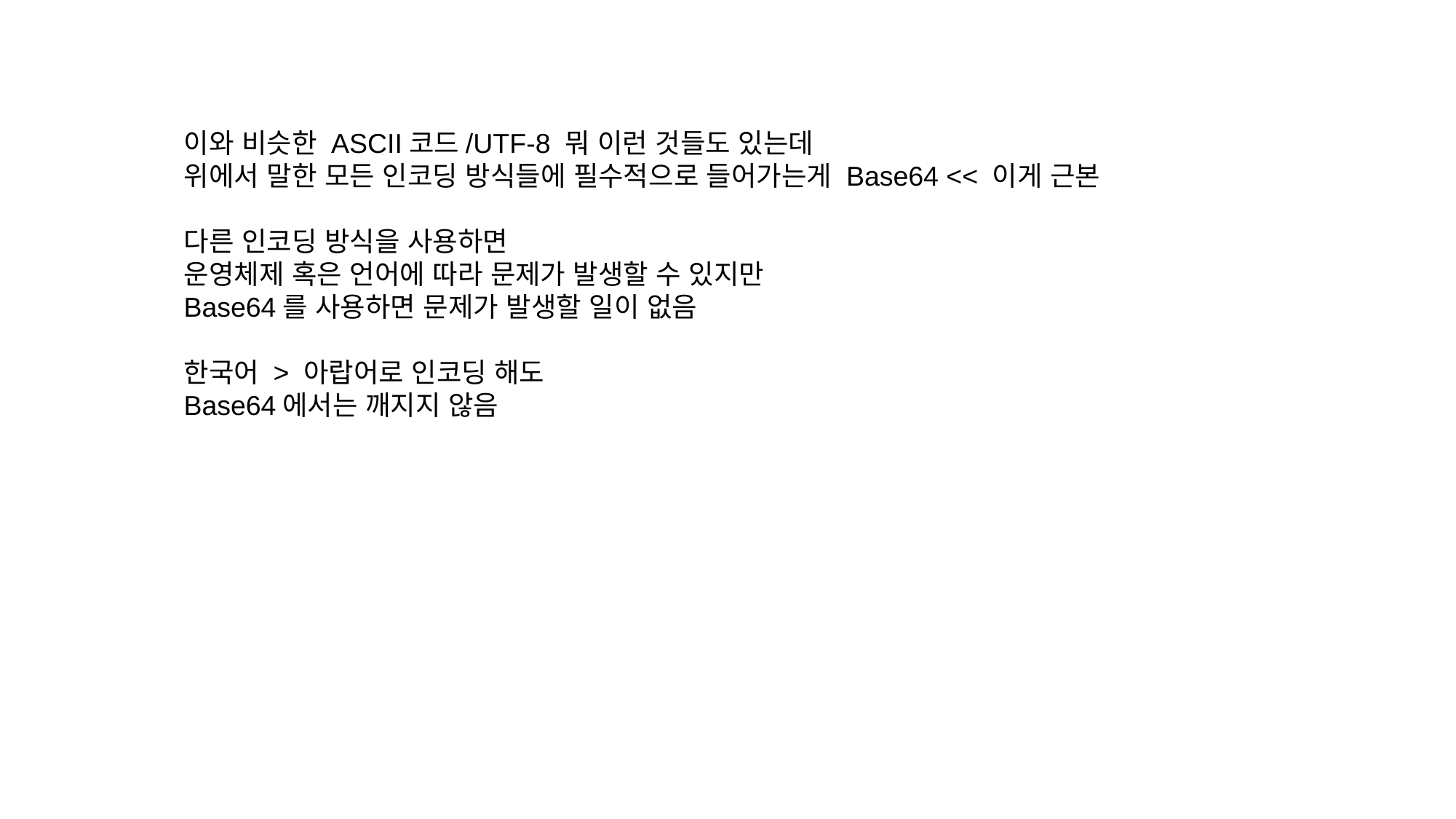

이와 비슷한 ASCII코드/UTF-8 뭐 이런 것들도 있는데
위에서 말한 모든 인코딩 방식들에 필수적으로 들어가는게 Base64 << 이게 근본

다른 인코딩 방식을 사용하면
운영체제 혹은 언어에 따라 문제가 발생할 수 있지만
Base64를 사용하면 문제가 발생할 일이 없음

한국어 > 아랍어로 인코딩 해도
Base64에서는 깨지지 않음